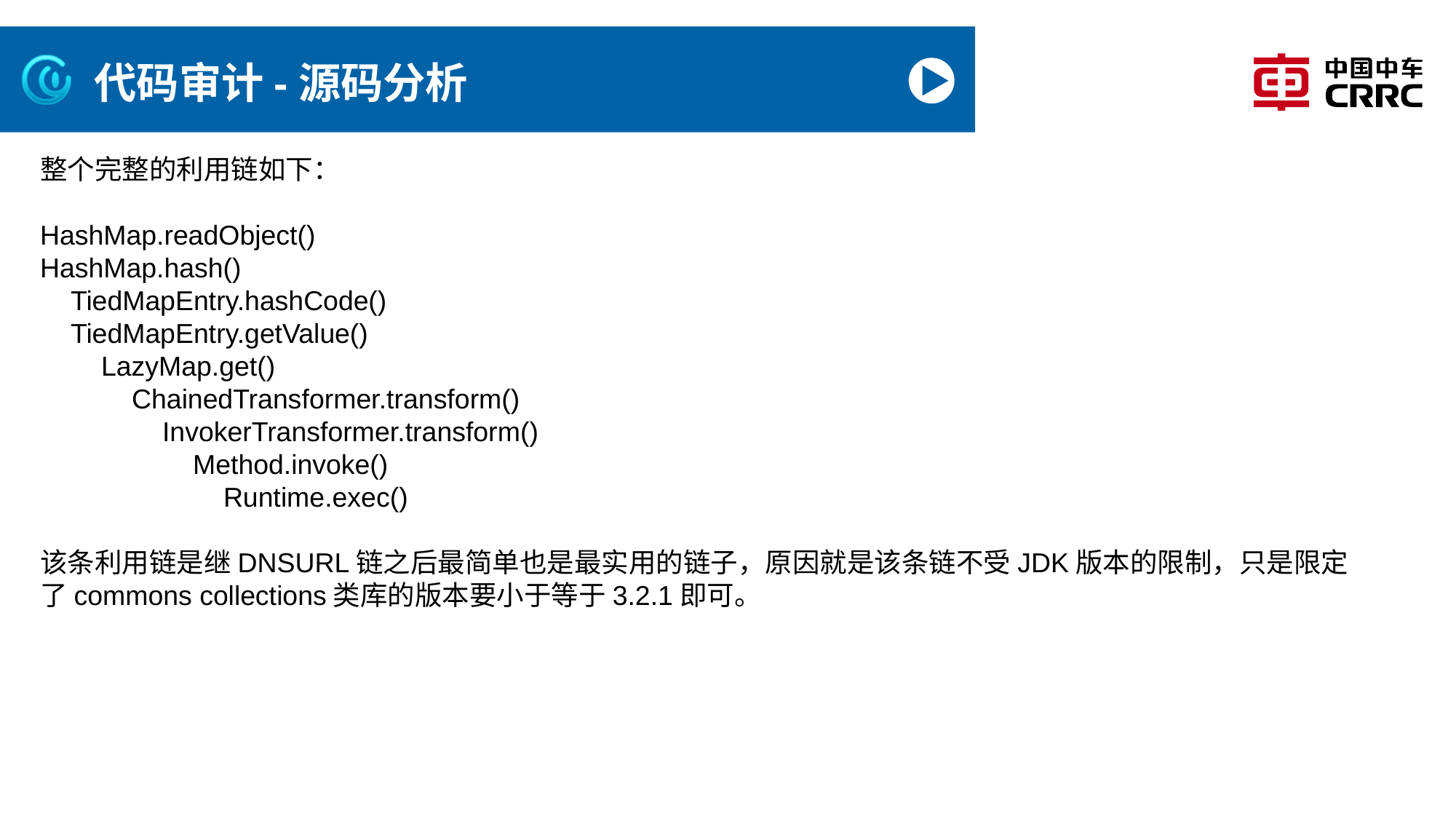

# 代码审计-源码分析
整个完整的利用链如下：

HashMap.readObject()
HashMap.hash()
    TiedMapEntry.hashCode()
    TiedMapEntry.getValue()
        LazyMap.get()
            ChainedTransformer.transform()
                InvokerTransformer.transform()
                    Method.invoke()
                        Runtime.exec()

该条利用链是继DNSURL链之后最简单也是最实用的链子，原因就是该条链不受JDK版本的限制，只是限定了commons collections类库的版本要小于等于3.2.1即可。
150